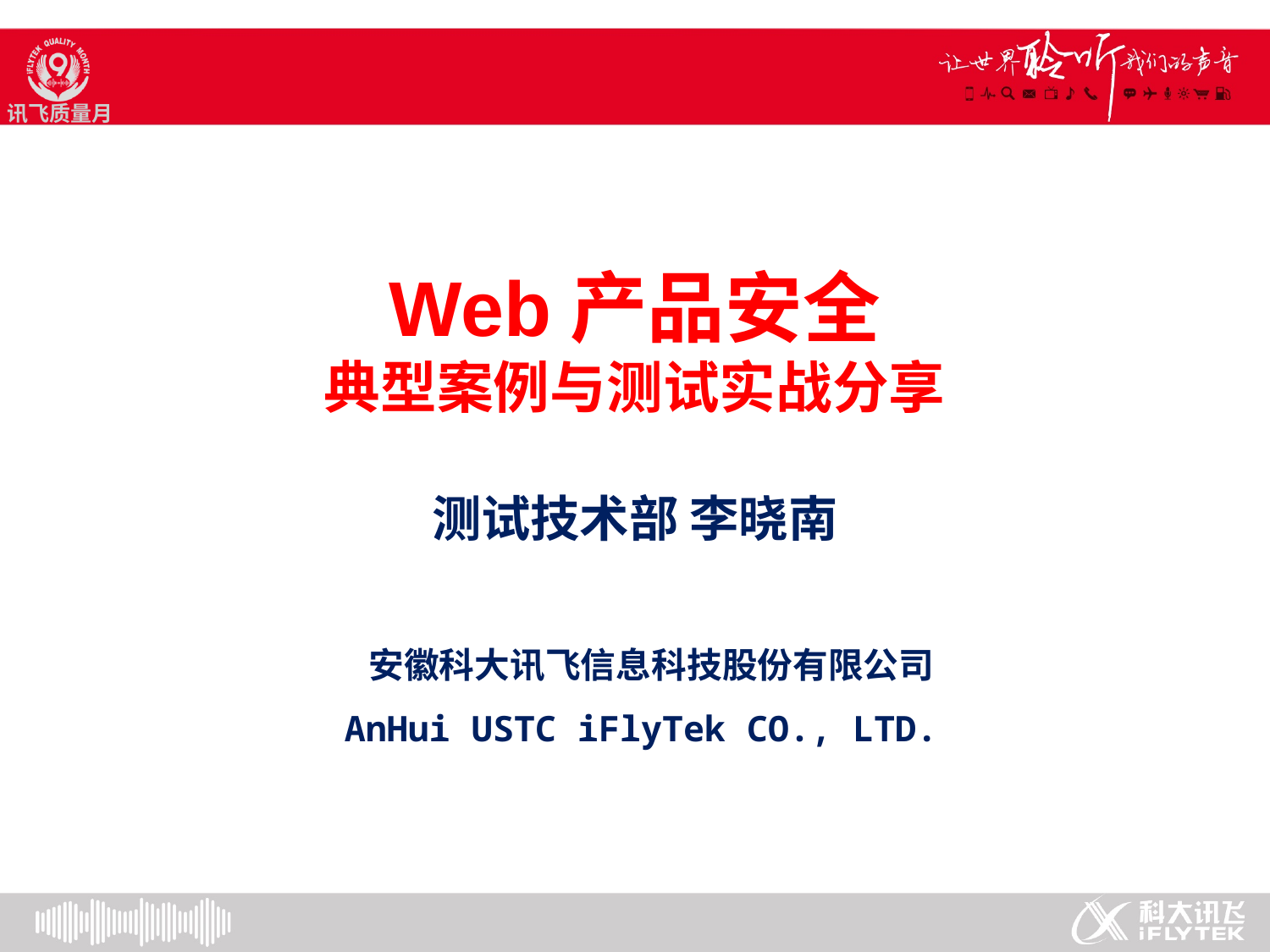

Web产品安全
典型案例与测试实战分享

测试技术部 李晓南
安徽科大讯飞信息科技股份有限公司
AnHui USTC iFlyTek CO., LTD.